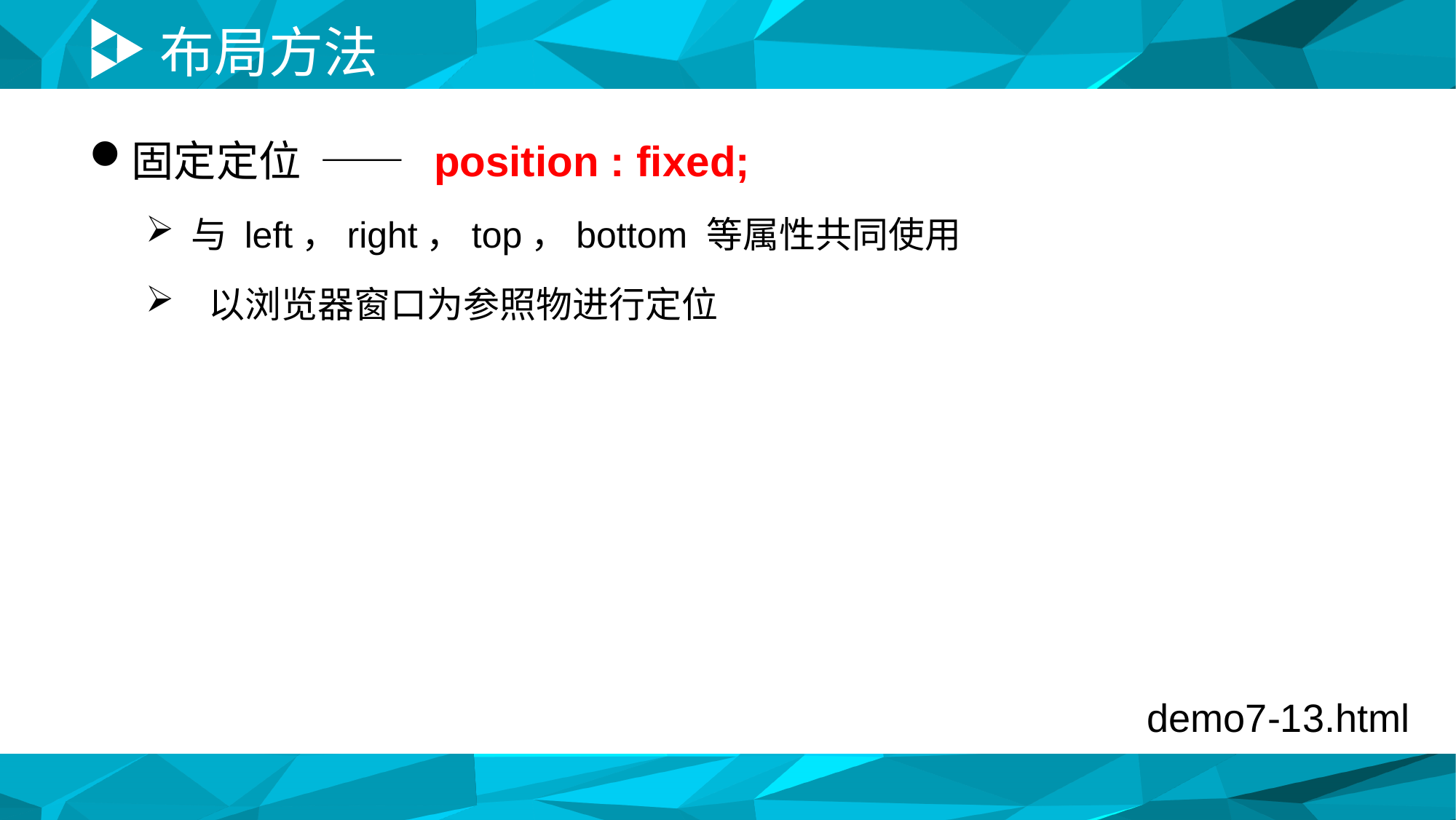

# 布局方法
固定定位  ——  position : fixed;
与 left，right，top，bottom 等属性共同使用
 以浏览器窗口为参照物进行定位
demo7-13.html